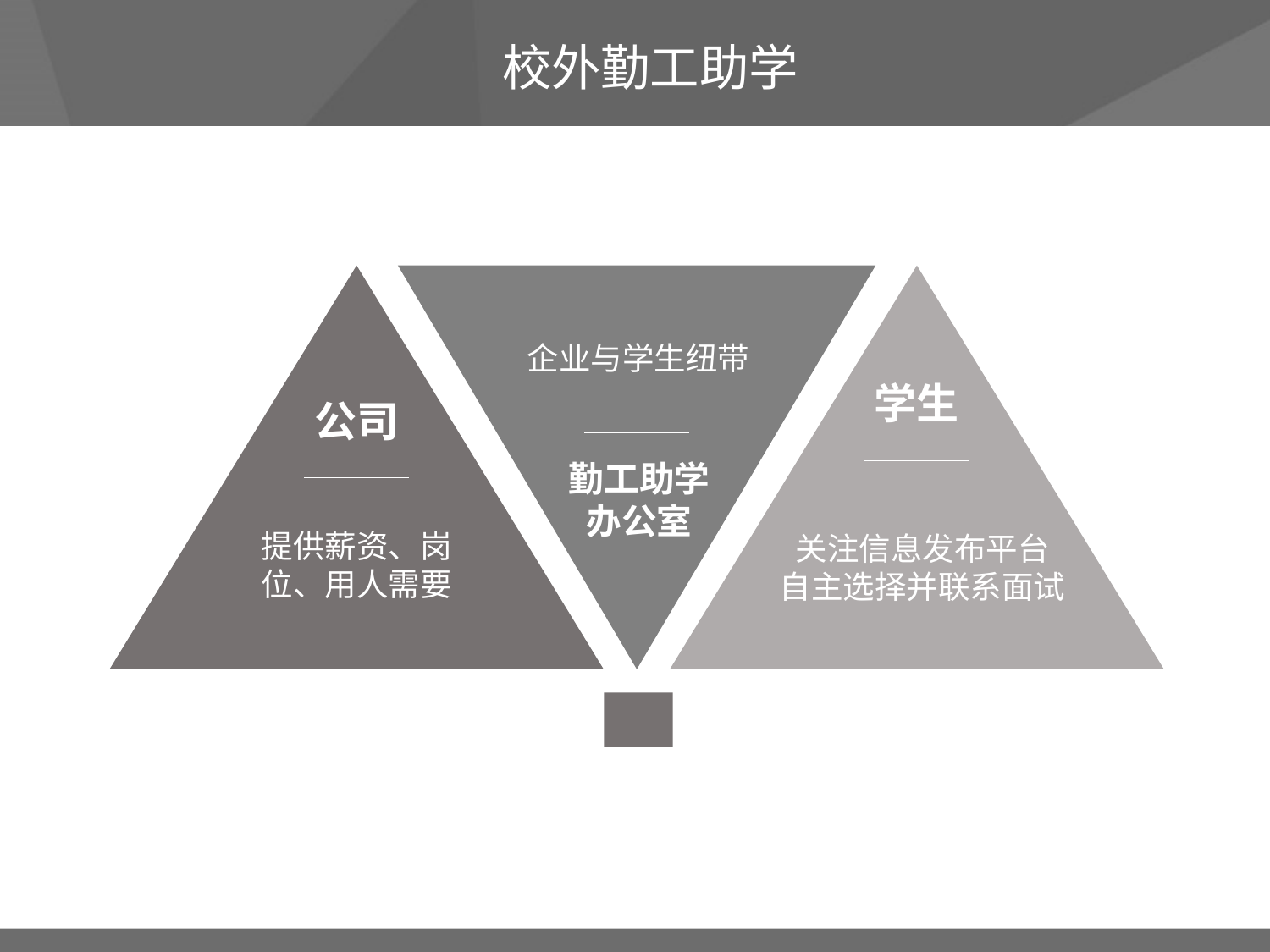

校外勤工助学

企业与学生纽带
学生
公司
勤工助学办公室
提供薪资、岗位、用人需要

关注信息发布平台
自主选择并联系面试